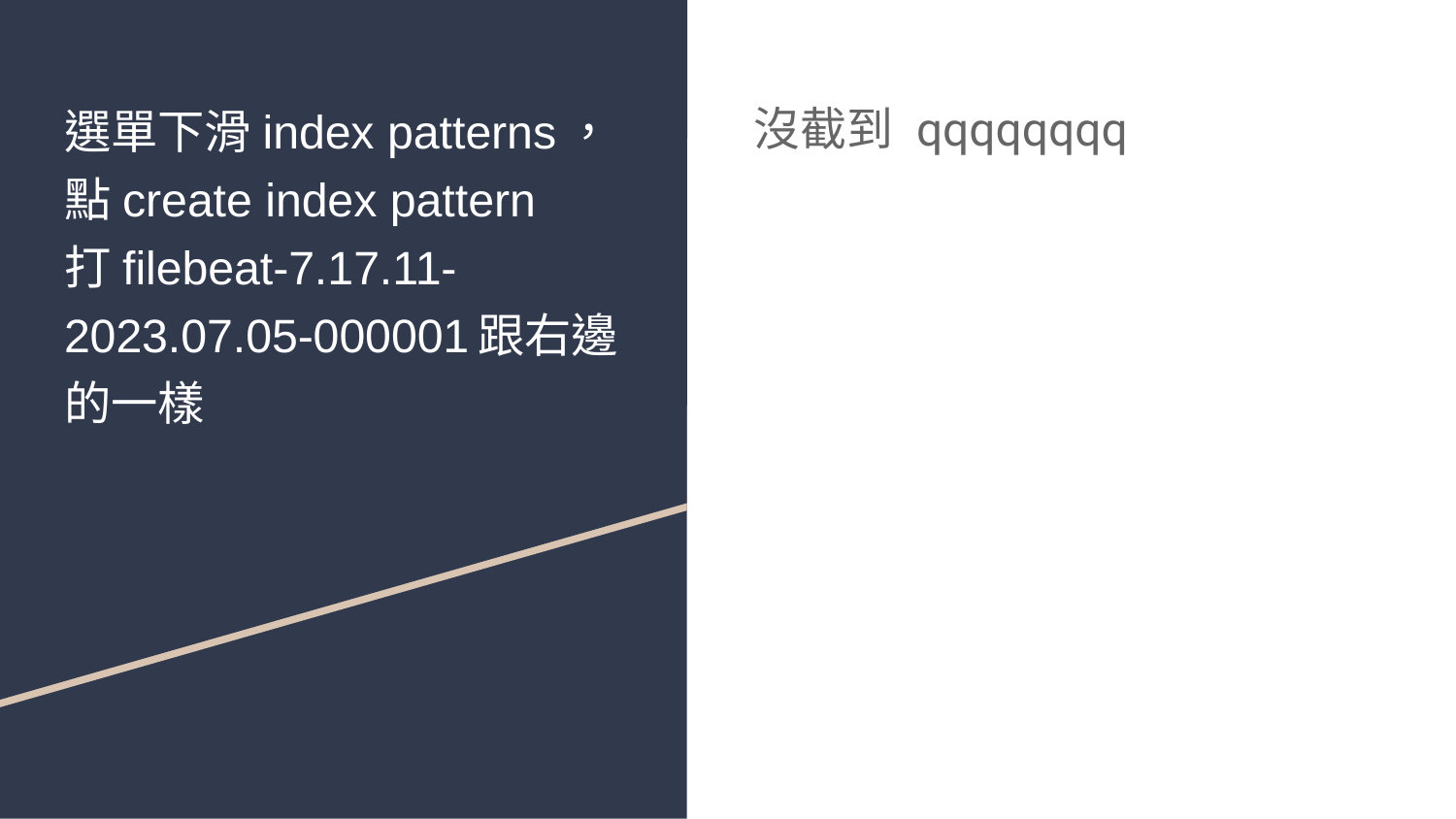

# 選單下滑index patterns，點create index pattern
打filebeat-7.17.11-2023.07.05-000001跟右邊的一樣

沒截到 qqqqqqqq